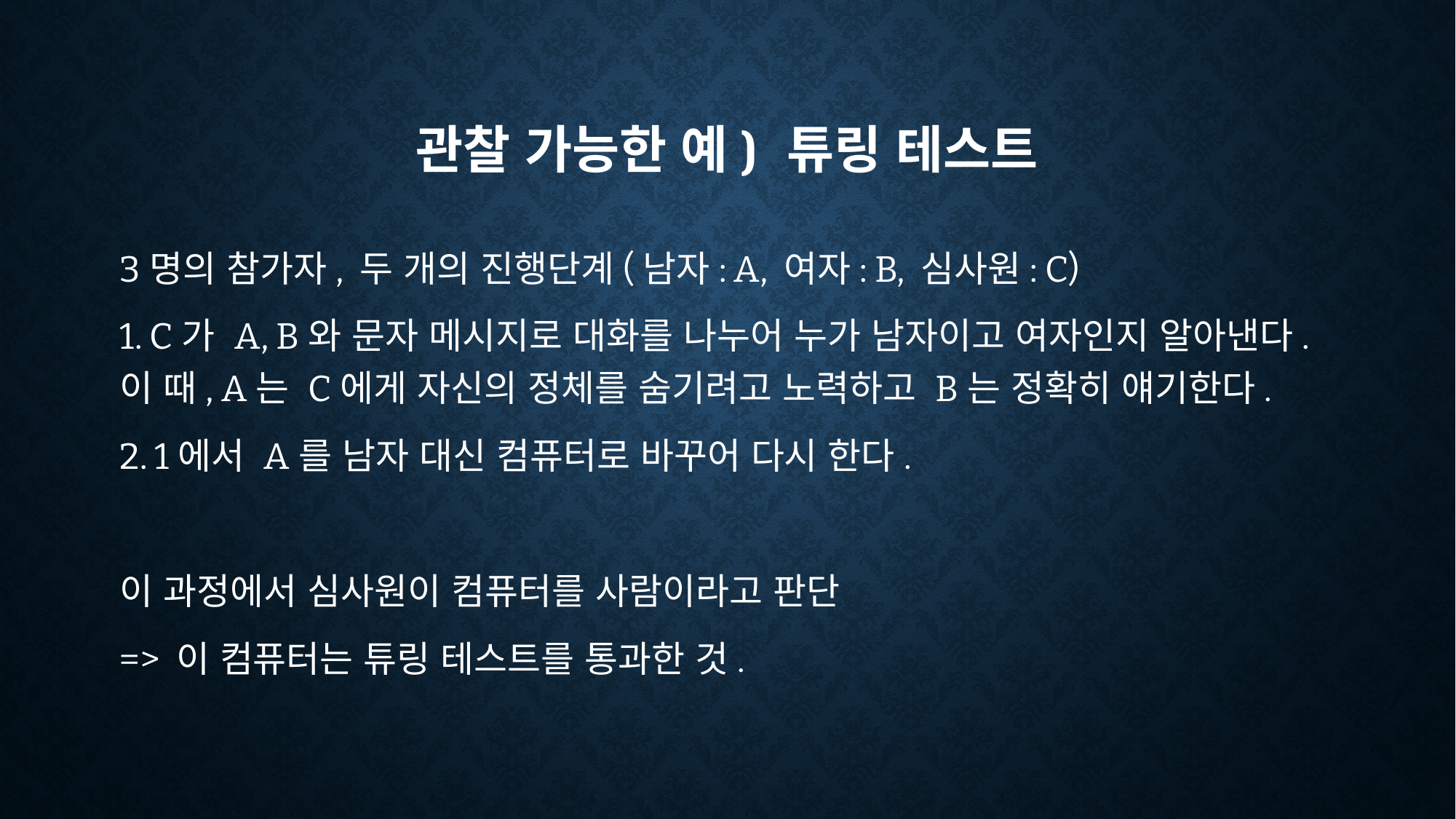

# 관찰 가능한 예) 튜링 테스트
3명의 참가자, 두 개의 진행단계(남자: A, 여자: B, 심사원: C)
1. C가 A, B와 문자 메시지로 대화를 나누어 누가 남자이고 여자인지 알아낸다. 이 때, A는 C에게 자신의 정체를 숨기려고 노력하고 B는 정확히 얘기한다.
2. 1에서 A를 남자 대신 컴퓨터로 바꾸어 다시 한다.

이 과정에서 심사원이 컴퓨터를 사람이라고 판단
=> 이 컴퓨터는 튜링 테스트를 통과한 것.